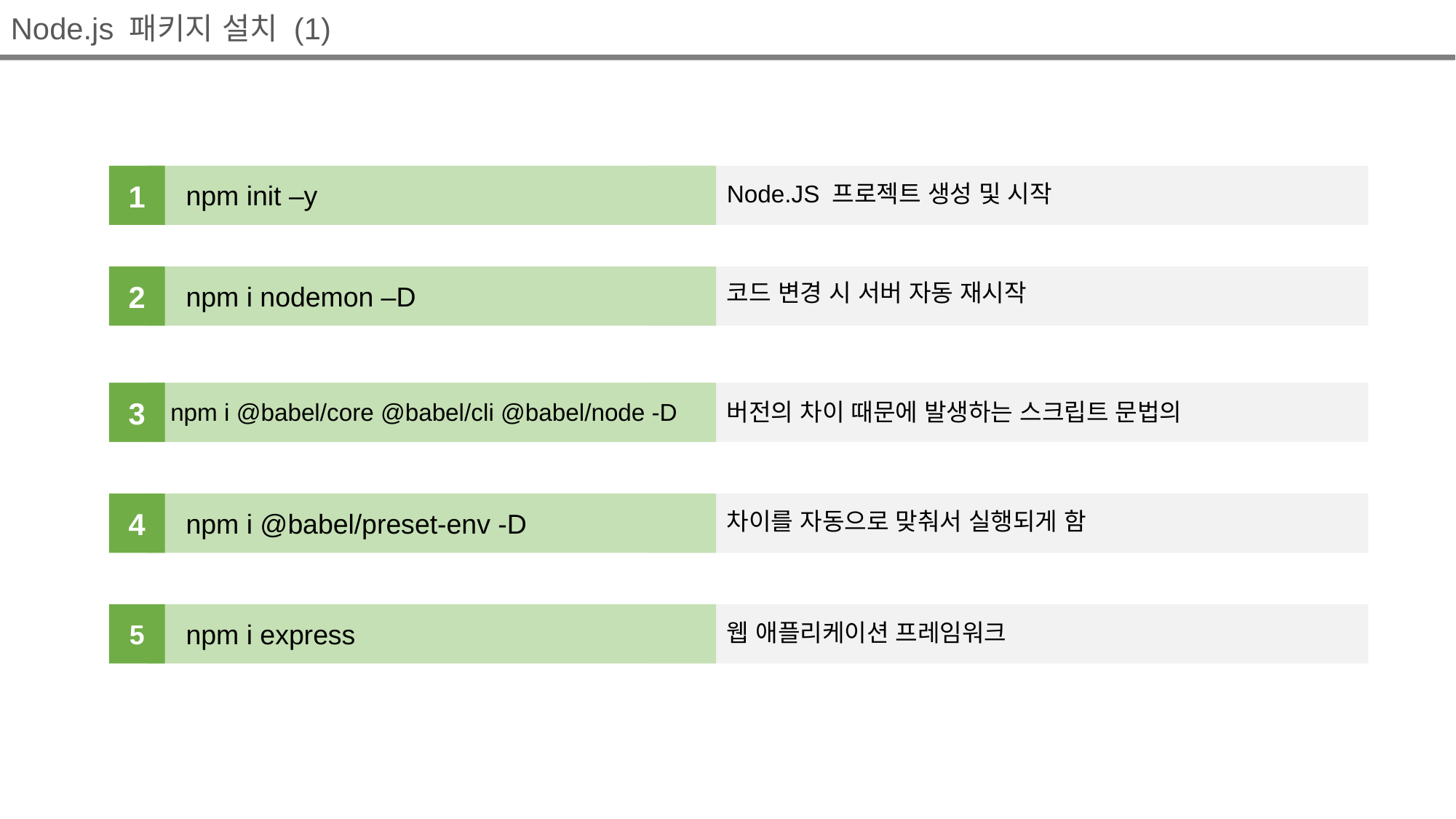

Node.js 패키지 설치 (1)

1

npm init –y

Node.JS 프로젝트 생성 및 시작
2

코드 변경 시 서버 자동 재시작
npm i nodemon –D
3

npm i @babel/core @babel/cli @babel/node -D
버전의 차이 때문에 발생하는 스크립트 문법의
4

npm i @babel/preset-env -D
차이를 자동으로 맞춰서 실행되게 함
5

npm i express
웹 애플리케이션 프레임워크